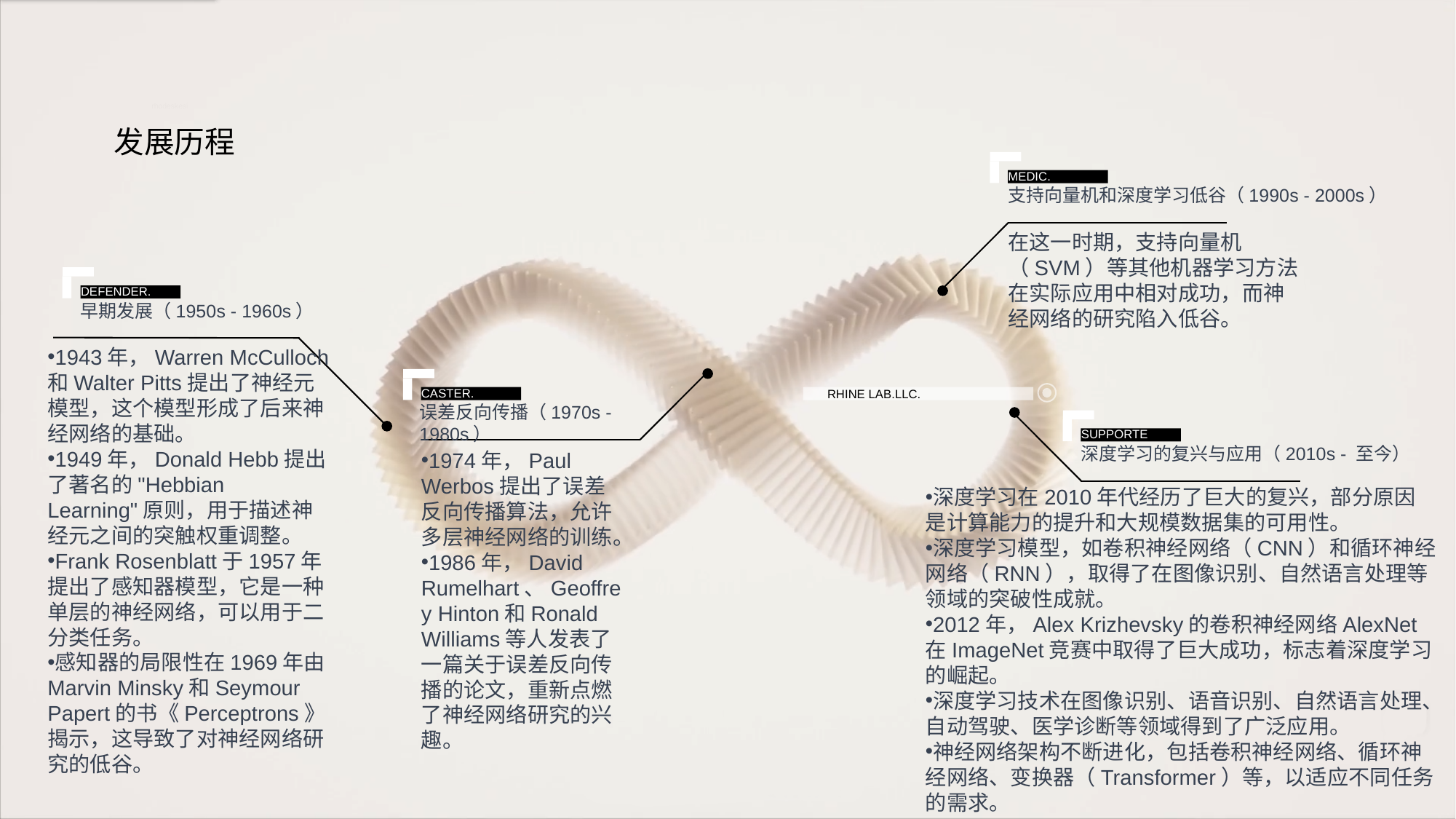

发展历程
rhodeskesi

MEDIC.

支持向量机和深度学习低谷（1990s - 2000s）
在这一时期，支持向量机（SVM）等其他机器学习方法在实际应用中相对成功，而神经网络的研究陷入低谷。

DEFENDER.

早期发展（1950s - 1960s）
1943年，Warren McCulloch和Walter Pitts提出了神经元模型，这个模型形成了后来神经网络的基础。
1949年，Donald Hebb提出了著名的"Hebbian Learning"原则，用于描述神经元之间的突触权重调整。
Frank Rosenblatt于1957年提出了感知器模型，它是一种单层的神经网络，可以用于二分类任务。
感知器的局限性在1969年由Marvin Minsky和Seymour Papert的书《Perceptrons》揭示，这导致了对神经网络研究的低谷。

CASTER.
       RHINE LAB.LLC.

误差反向传播（1970s - 1980s）

SUPPORTER.

深度学习的复兴与应用（2010s - 至今）
1974年，Paul Werbos提出了误差反向传播算法，允许多层神经网络的训练。
1986年，David Rumelhart、Geoffrey Hinton和Ronald Williams等人发表了一篇关于误差反向传播的论文，重新点燃了神经网络研究的兴趣。

深度学习在2010年代经历了巨大的复兴，部分原因是计算能力的提升和大规模数据集的可用性。
深度学习模型，如卷积神经网络（CNN）和循环神经网络（RNN），取得了在图像识别、自然语言处理等领域的突破性成就。
2012年，Alex Krizhevsky的卷积神经网络AlexNet在ImageNet竞赛中取得了巨大成功，标志着深度学习的崛起。
深度学习技术在图像识别、语音识别、自然语言处理、自动驾驶、医学诊断等领域得到了广泛应用。
神经网络架构不断进化，包括卷积神经网络、循环神经网络、变换器（Transformer）等，以适应不同任务的需求。